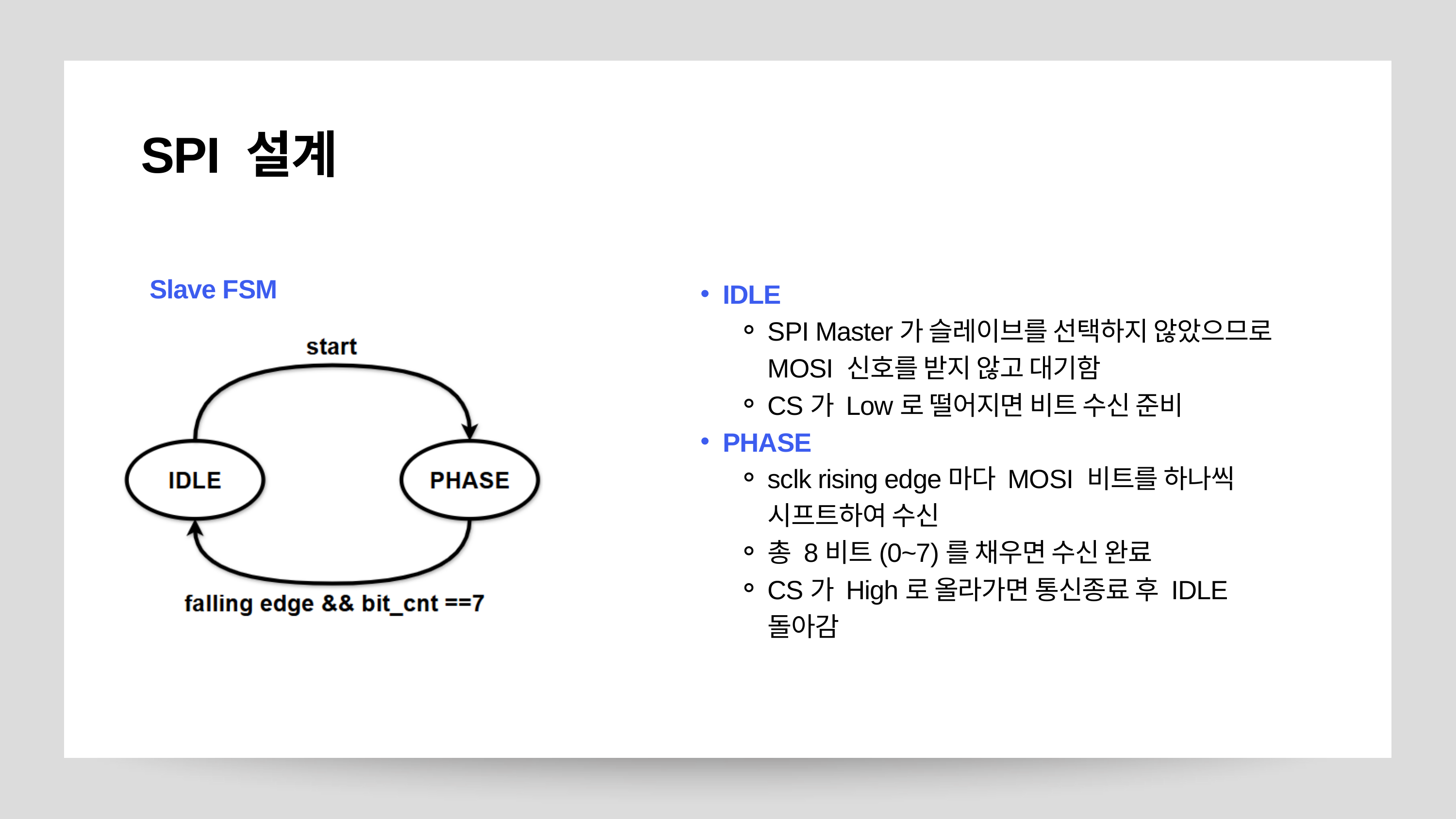

SPI 설계
Slave FSM
IDLE
SPI Master가 슬레이브를 선택하지 않았으므로 MOSI 신호를 받지 않고 대기함
CS가 Low로 떨어지면 비트 수신 준비
PHASE
sclk rising edge마다 MOSI 비트를 하나씩 시프트하여 수신
총 8비트(0~7)를 채우면 수신 완료
CS가 High로 올라가면 통신종료 후 IDLE 돌아감